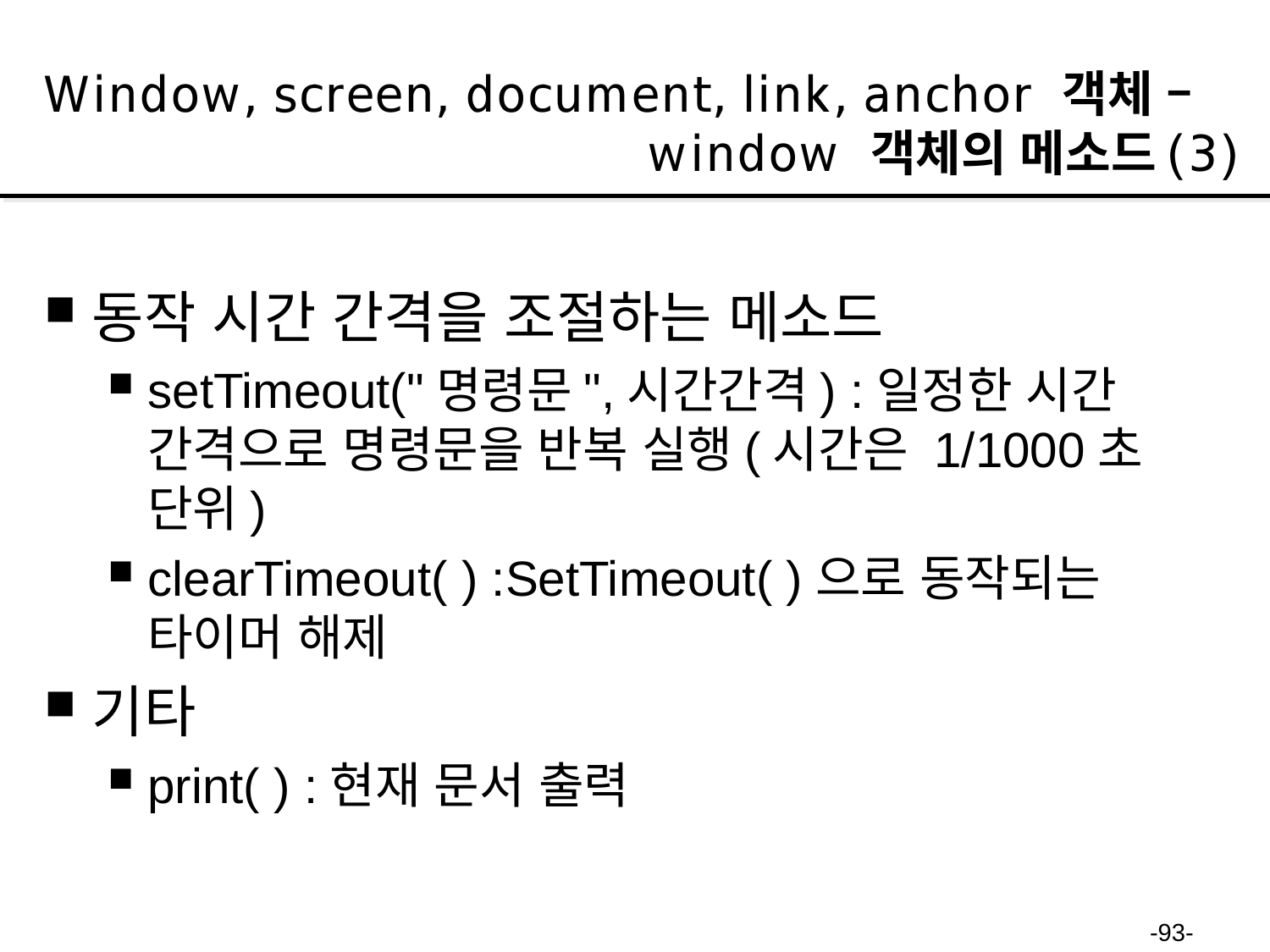

Window, screen, document, link, anchor 객체 –
                                          window 객체의 메소드(3)
동작 시간 간격을 조절하는 메소드
setTimeout("명령문",시간간격) :일정한 시간 간격으로 명령문을 반복 실행(시간은 1/1000초 단위)
clearTimeout( ) :SetTimeout( )으로 동작되는 타이머 해제
기타
print( ) :현재 문서 출력
-93-